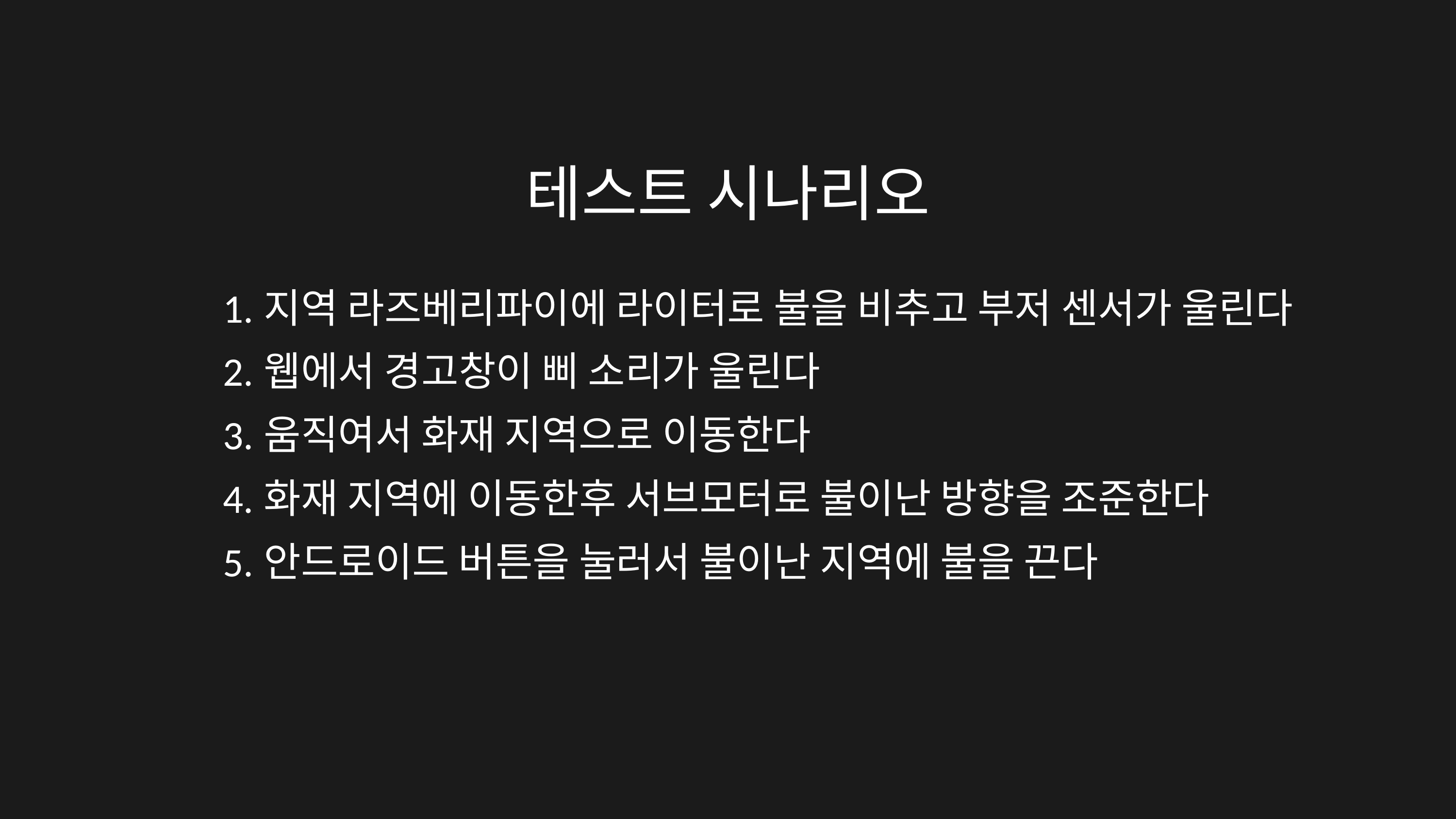

테스트 시나리오
지역 라즈베리파이에 라이터로 불을 비추고 부저 센서가 울린다
웹에서 경고창이 삐 소리가 울린다
움직여서 화재 지역으로 이동한다
화재 지역에 이동한후 서브모터로 불이난 방향을 조준한다
안드로이드 버튼을 눌러서 불이난 지역에 불을 끈다